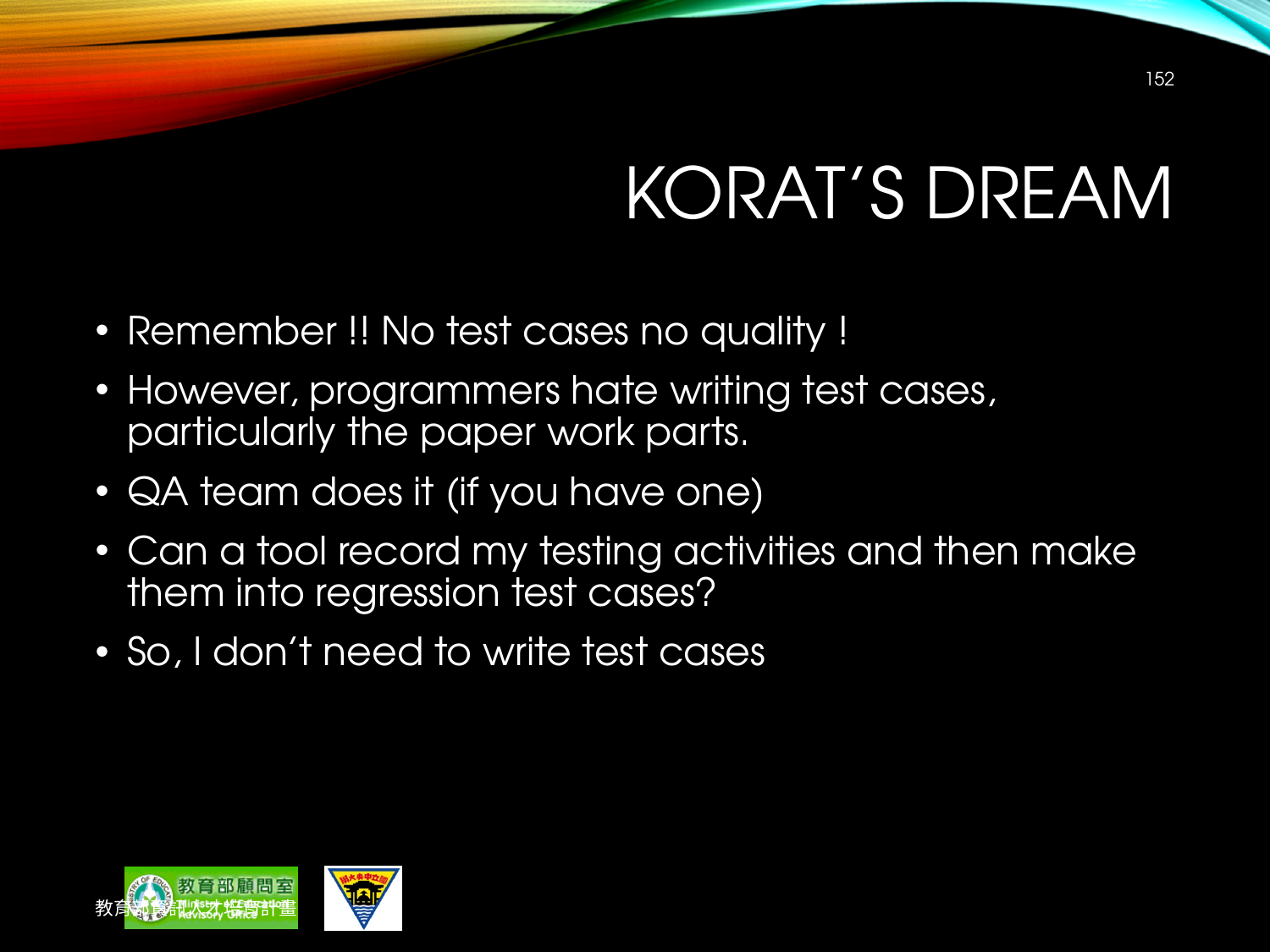

152
# KORAT’s Dream
Remember !! No test cases no quality !
However, programmers hate writing test cases, particularly the paper work parts.
QA team does it (if you have one)
Can a tool record my testing activities and then make them into regression test cases?
So, I don’t need to write test cases

教育部資訊人才培育計畫